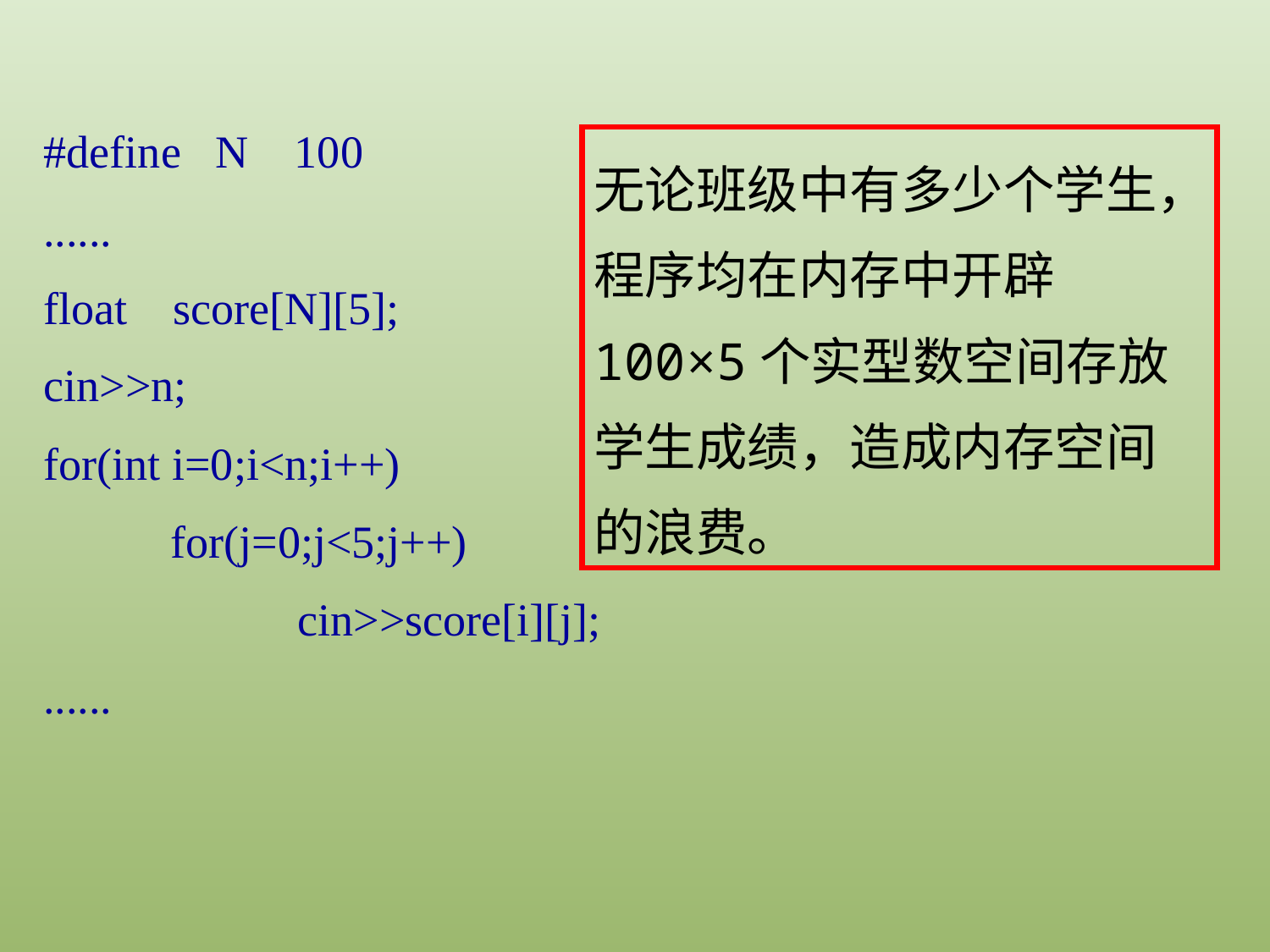

#define   N    100
......
float    score[N][5];
cin>>n;
for(int i=0;i<n;i++)
	for(j=0;j<5;j++)
		cin>>score[i][j];
......
无论班级中有多少个学生，程序均在内存中开辟100×5个实型数空间存放学生成绩，造成内存空间的浪费。
534